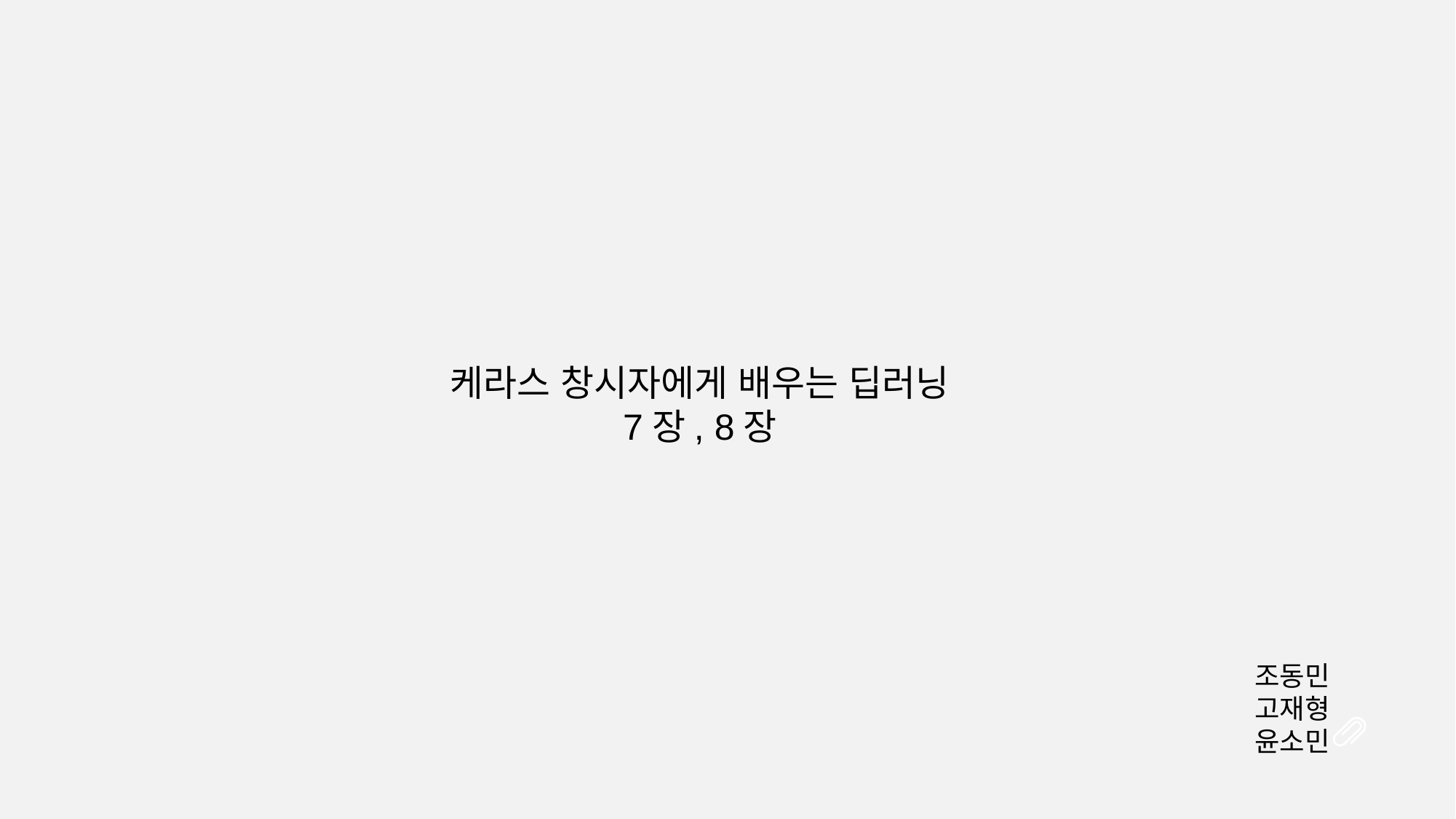

케라스 창시자에게 배우는 딥러닝
7장, 8장
조동민
고재형
윤소민